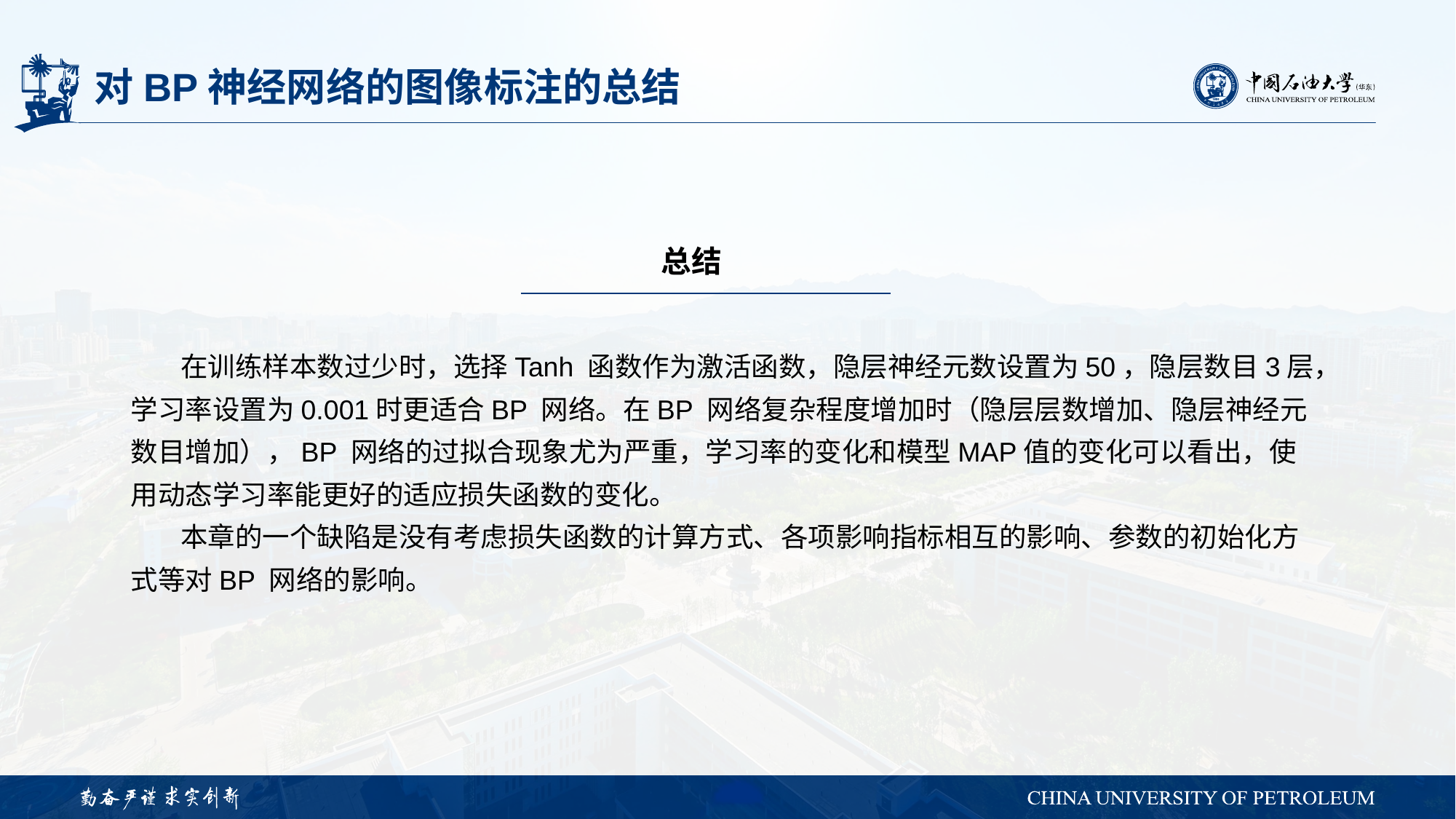

# 对BP神经网络的图像标注的总结
总结
       在训练样本数过少时，选择Tanh 函数作为激活函数，隐层神经元数设置为50，隐层数目3层，学习率设置为0.001时更适合BP 网络。在BP 网络复杂程度增加时（隐层层数增加、隐层神经元数目增加），BP 网络的过拟合现象尤为严重，学习率的变化和模型MAP值的变化可以看出，使用动态学习率能更好的适应损失函数的变化。
       本章的一个缺陷是没有考虑损失函数的计算方式、各项影响指标相互的影响、参数的初始化方式等对BP 网络的影响。